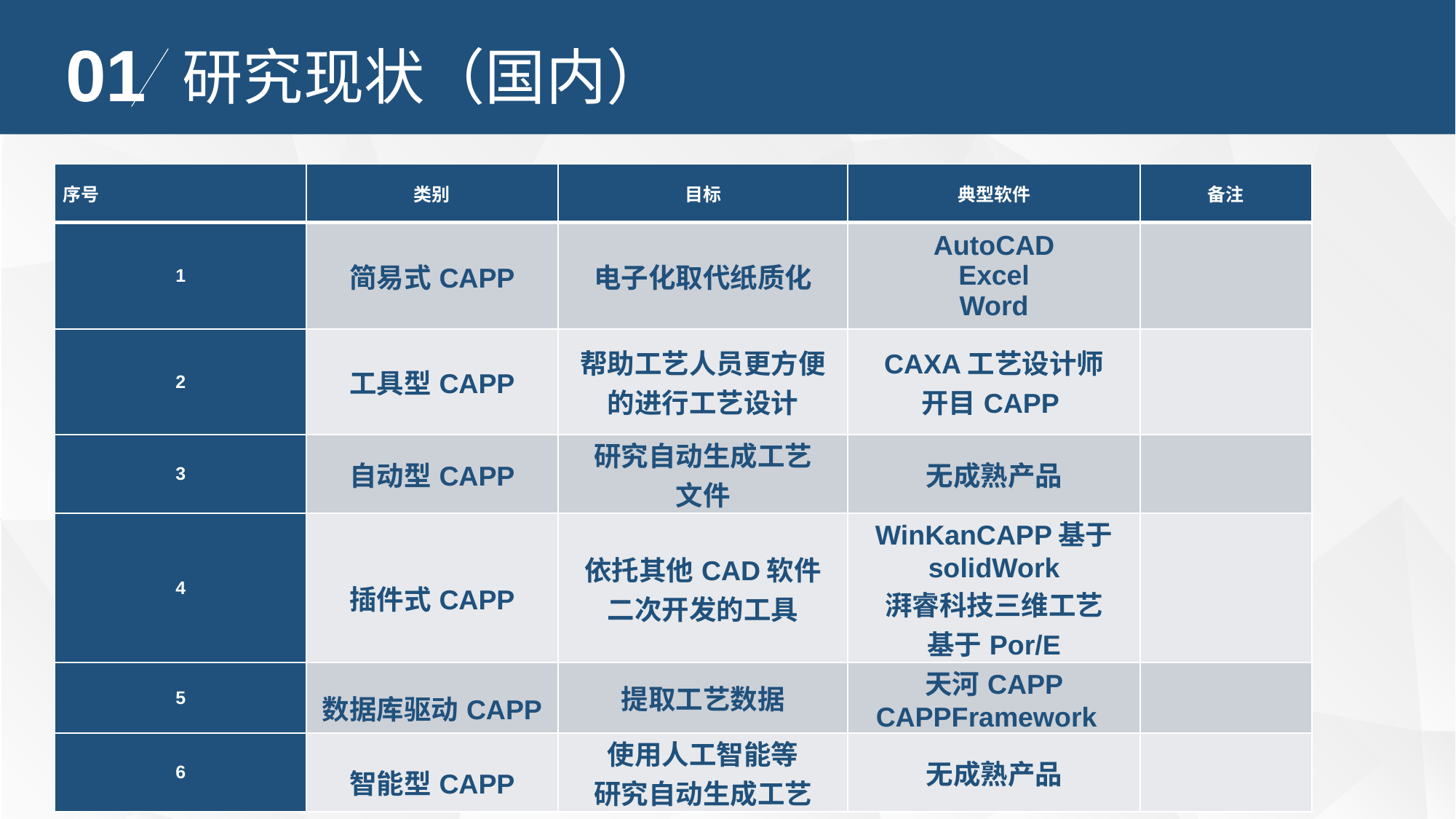

01
研究现状（国内）
| 序号 | 类别 | 目标 | 典型软件 | 备注 |
| --- | --- | --- | --- | --- |
| 1 | 简易式CAPP | 电子化取代纸质化 | AutoCAD Excel Word |  |
| 2 | 工具型CAPP | 帮助工艺人员更方便 的进行工艺设计 | CAXA工艺设计师 开目CAPP |  |
| 3 | 自动型CAPP | 研究自动生成工艺 文件 | 无成熟产品 |  |
| 4 | 插件式CAPP | 依托其他CAD软件 二次开发的工具 | WinKanCAPP基于 solidWork 湃睿科技三维工艺 基于Por/E |  |
| 5 | 数据库驱动CAPP | 提取工艺数据 | 天河CAPP CAPPFramework |  |
| 6 | 智能型CAPP | 使用人工智能等 研究自动生成工艺 | 无成熟产品 |  |